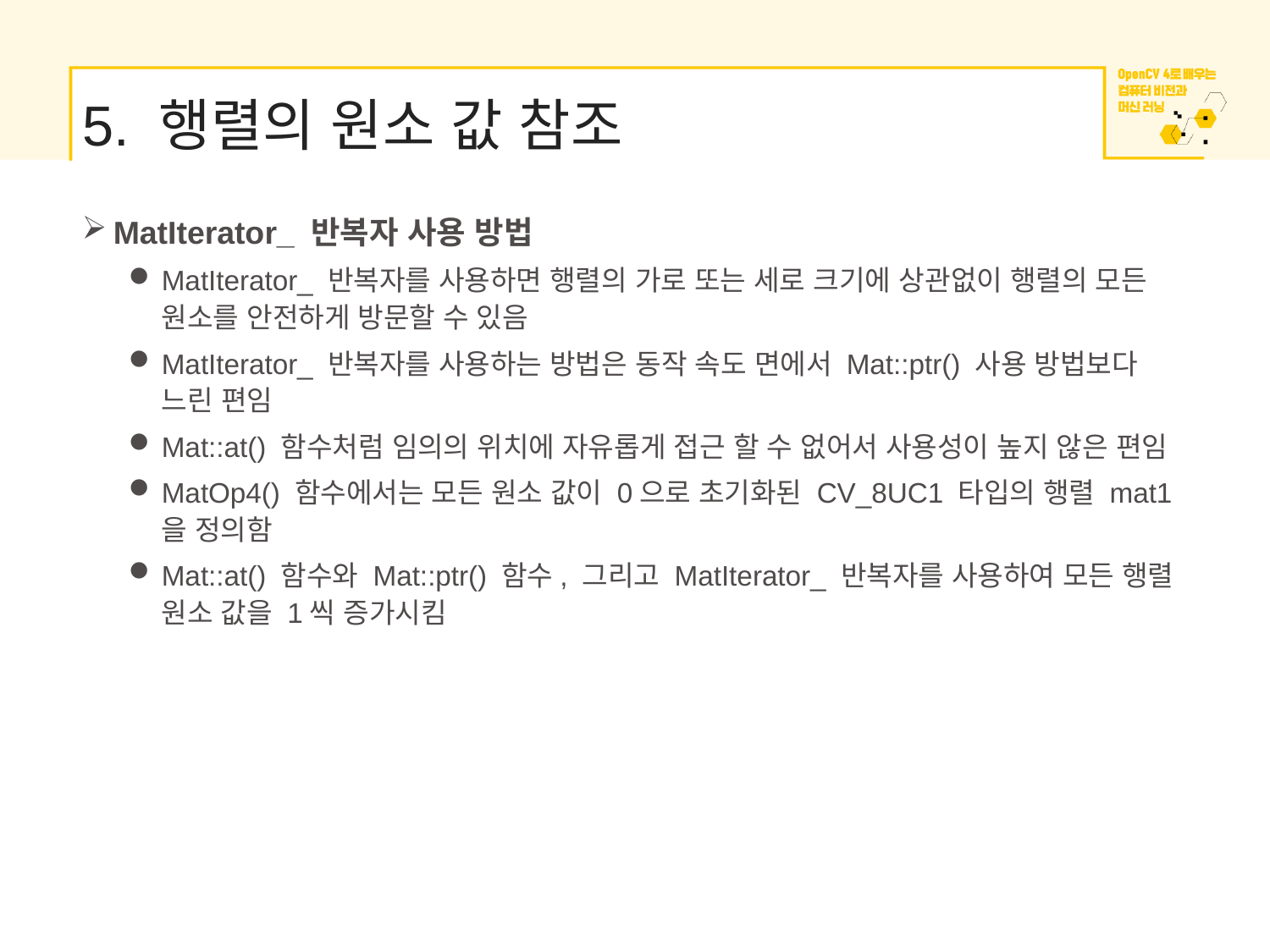

# 5. 행렬의 원소 값 참조
MatIterator_ 반복자 사용 방법
MatIterator_ 반복자를 사용하면 행렬의 가로 또는 세로 크기에 상관없이 행렬의 모든 원소를 안전하게 방문할 수 있음
MatIterator_ 반복자를 사용하는 방법은 동작 속도 면에서 Mat::ptr() 사용 방법보다 느린 편임
Mat::at() 함수처럼 임의의 위치에 자유롭게 접근 할 수 없어서 사용성이 높지 않은 편임
MatOp4() 함수에서는 모든 원소 값이 0으로 초기화된 CV_8UC1 타입의 행렬 mat1을 정의함
Mat::at() 함수와 Mat::ptr() 함수, 그리고 MatIterator_ 반복자를 사용하여 모든 행렬 원소 값을 1씩 증가시킴